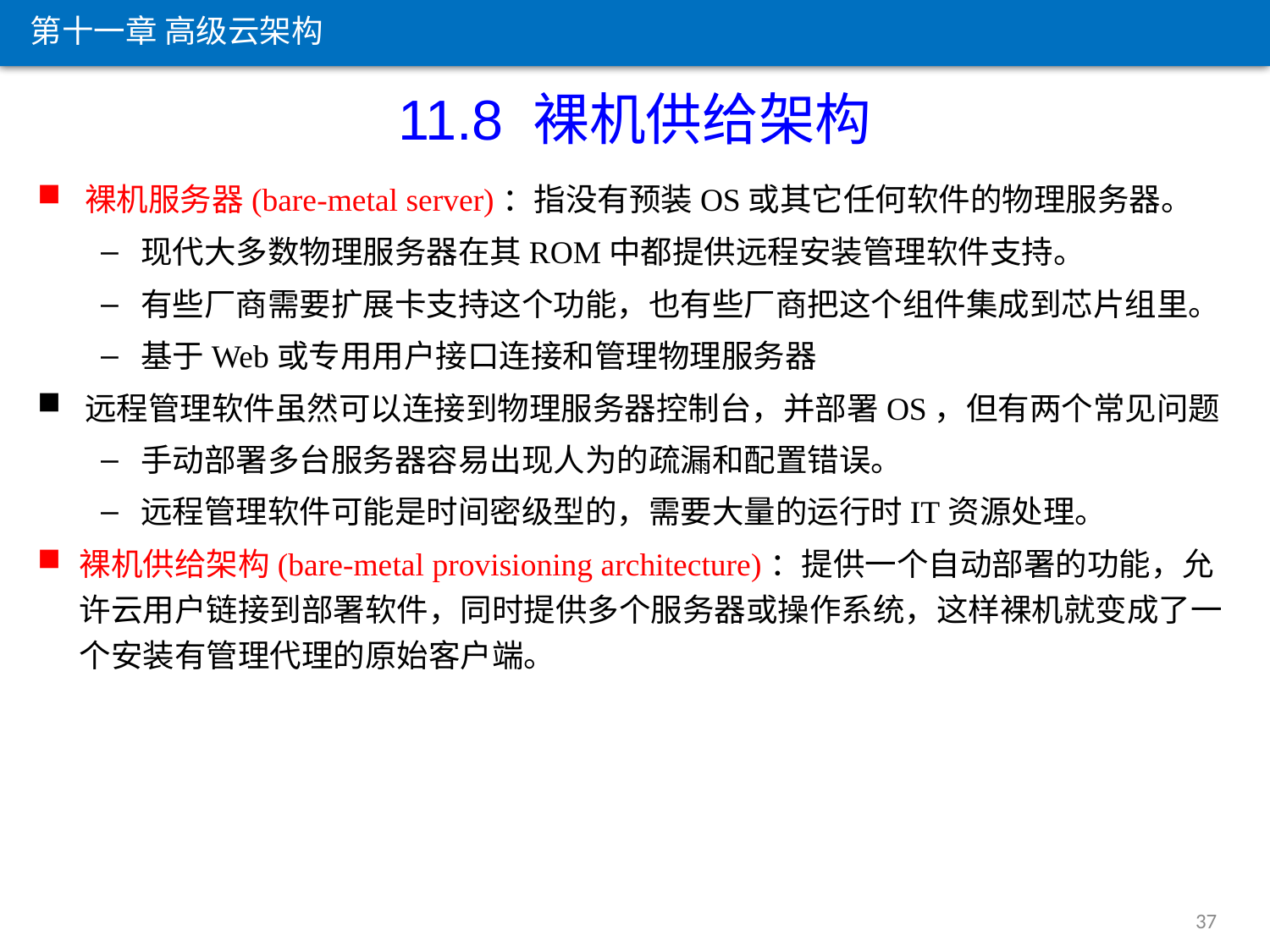

第十一章 高级云架构
11.8 裸机供给架构
裸机服务器(bare-metal server)：指没有预装OS或其它任何软件的物理服务器。
现代大多数物理服务器在其ROM中都提供远程安装管理软件支持。
有些厂商需要扩展卡支持这个功能，也有些厂商把这个组件集成到芯片组里。
基于Web或专用用户接口连接和管理物理服务器
远程管理软件虽然可以连接到物理服务器控制台，并部署OS，但有两个常见问题
手动部署多台服务器容易出现人为的疏漏和配置错误。
远程管理软件可能是时间密级型的，需要大量的运行时IT资源处理。
裸机供给架构(bare-metal provisioning architecture)：提供一个自动部署的功能，允许云用户链接到部署软件，同时提供多个服务器或操作系统，这样裸机就变成了一个安装有管理代理的原始客户端。

37